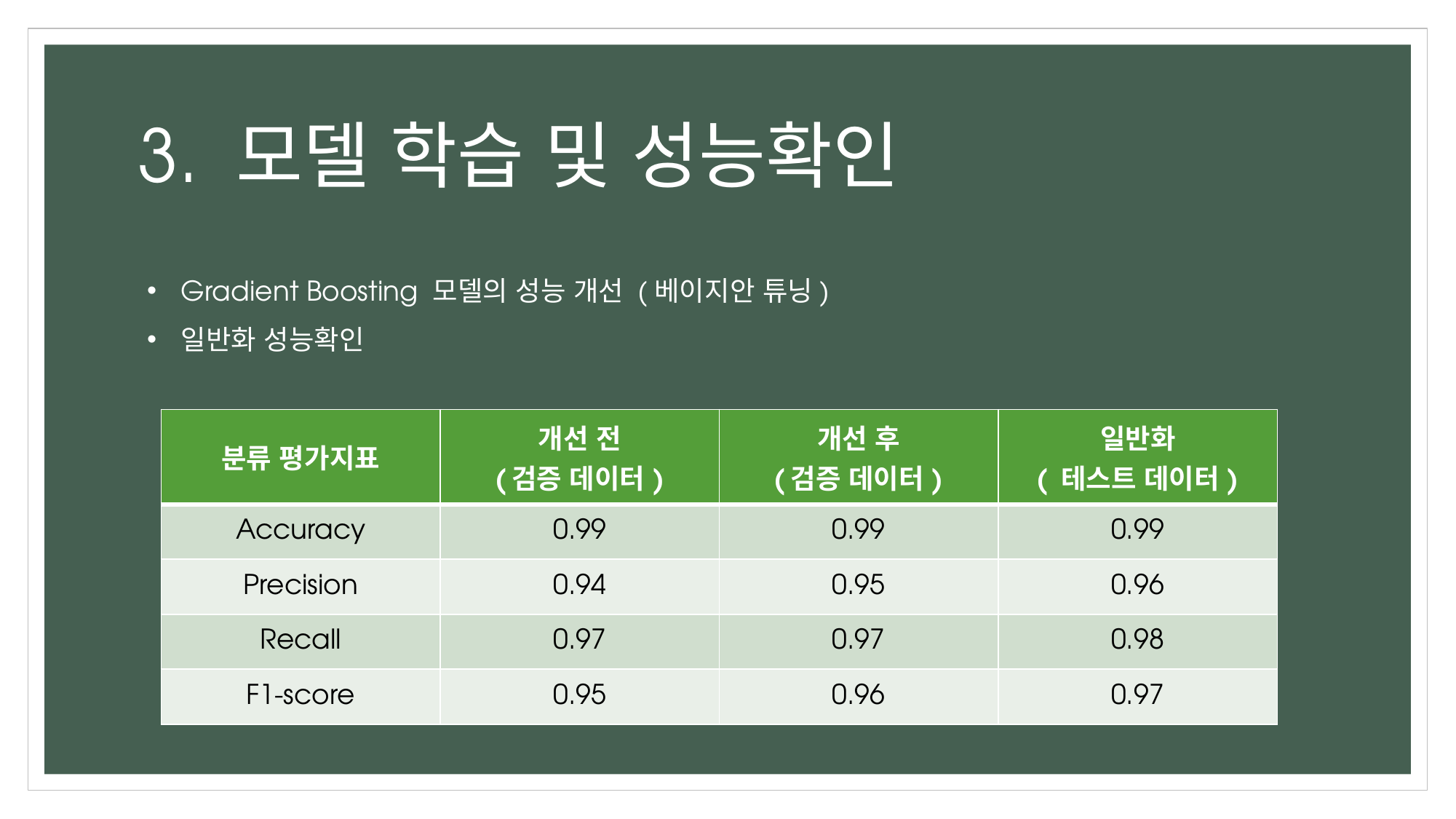

# 3. 모델 학습 및 성능확인
Gradient Boosting 모델의 성능 개선 (베이지안 튜닝)
일반화 성능확인
| 분류 평가지표 | 개선 전 (검증 데이터) | 개선 후 (검증 데이터) | 일반화 ( 테스트 데이터) |
| --- | --- | --- | --- |
| Accuracy | 0.99 | 0.99 | 0.99 |
| Precision | 0.94 | 0.95 | 0.96 |
| Recall | 0.97 | 0.97 | 0.98 |
| F1-score | 0.95 | 0.96 | 0.97 |